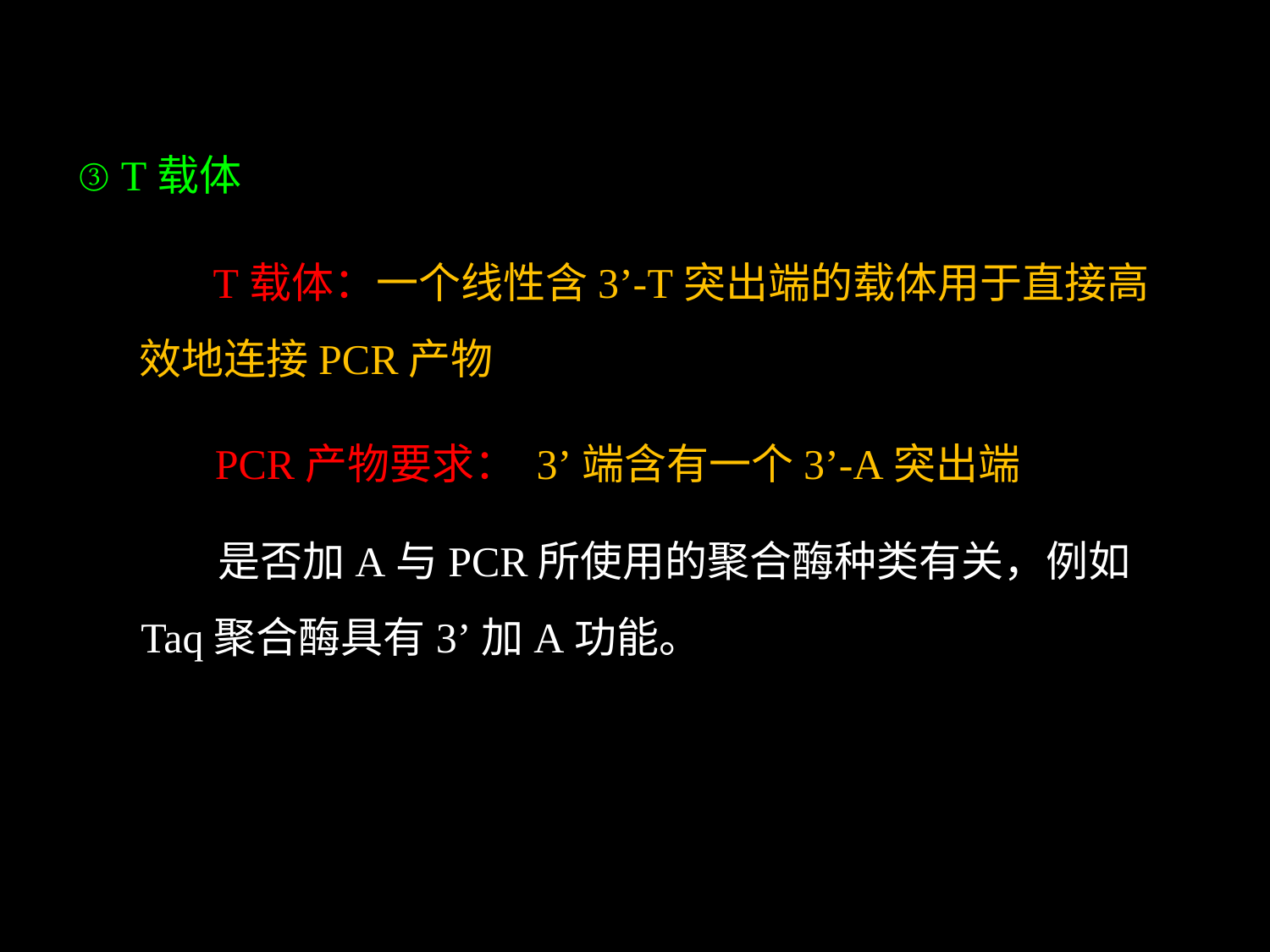

③ T载体
       T载体：一个线性含3’-T突出端的载体用于直接高效地连接PCR产物
       PCR产物要求： 3’端含有一个3’-A突出端
       是否加A与PCR所使用的聚合酶种类有关，例如Taq聚合酶具有3’加A功能。